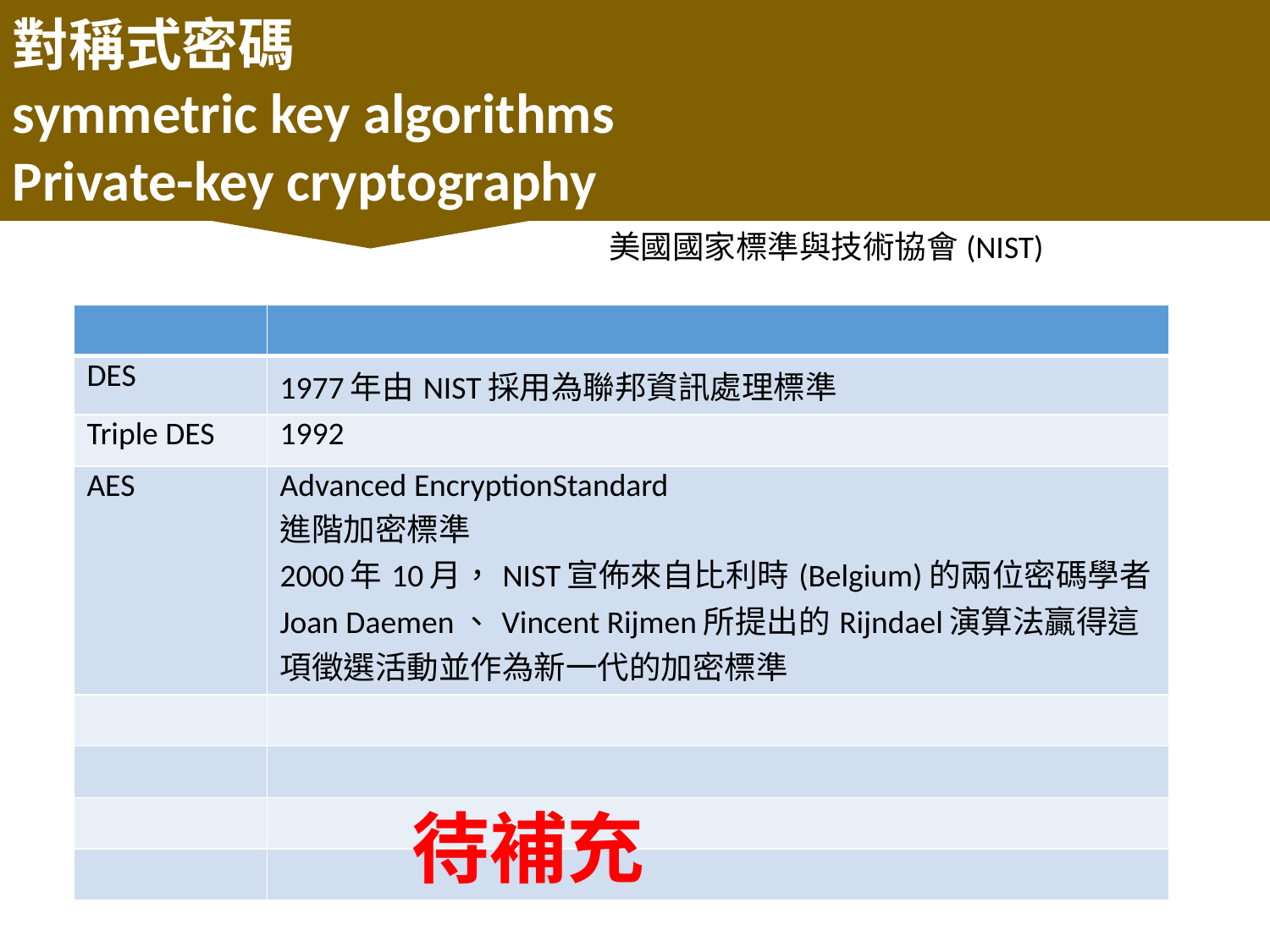

對稱式密碼
symmetric key algorithms
Private-key cryptography
美國國家標準與技術協會(NIST)
|  |  |
| --- | --- |
| DES | 1977年由NIST採用為聯邦資訊處理標準 |
| Triple DES | 1992 |
| AES | Advanced EncryptionStandard 進階加密標準 2000年10月，NIST宣佈來自比利時(Belgium)的兩位密碼學者Joan Daemen、Vincent Rijmen所提出的Rijndael演算法贏得這項徵選活動並作為新一代的加密標準 |
|  |  |
|  |  |
|  |  |
|  |  |
待補充